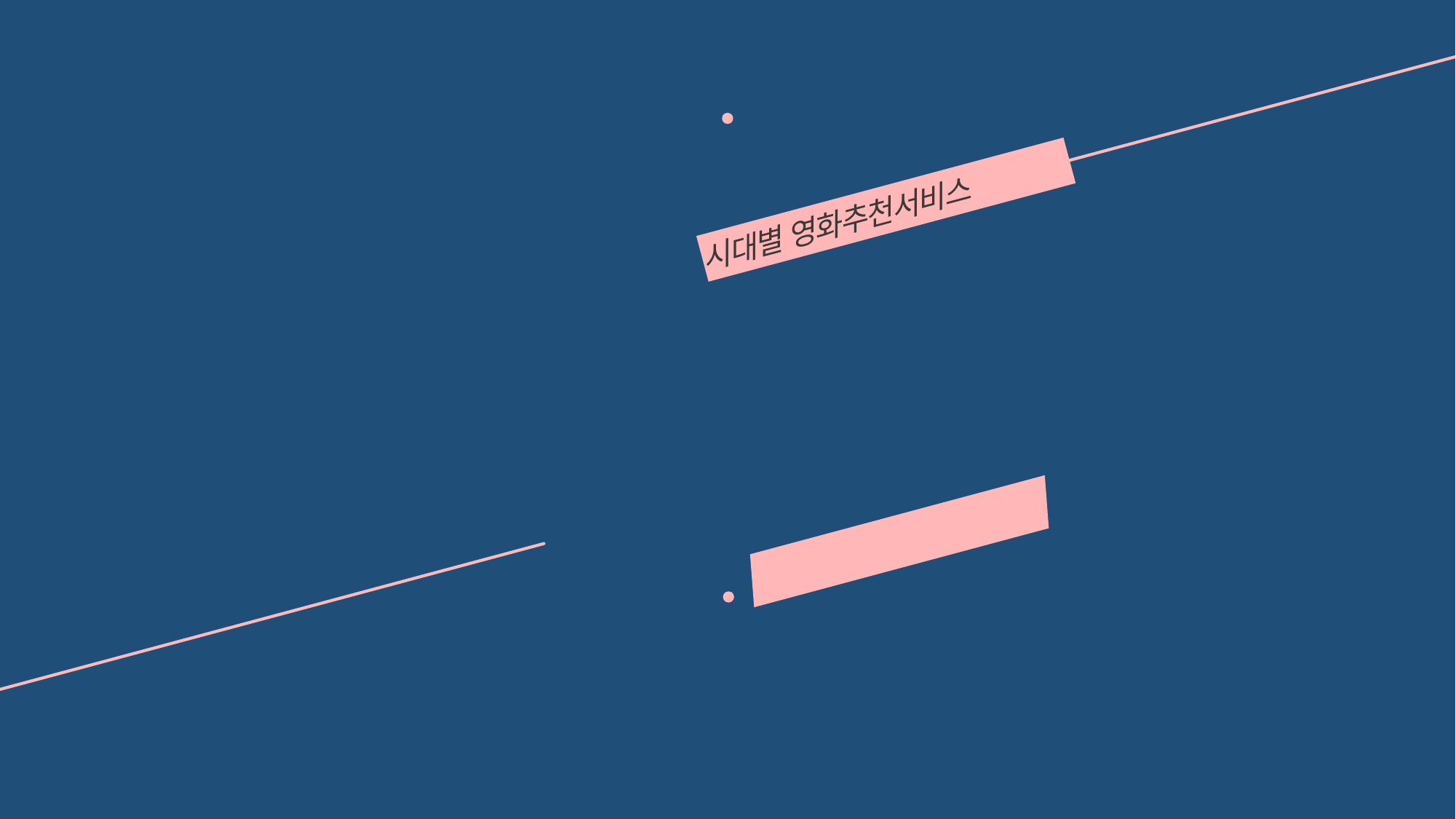

시대별 영화추천서비스
당신의
추억을
소환해드립니다!
YoungJiRoh
EunSuKim
프로젝트 정리 자료